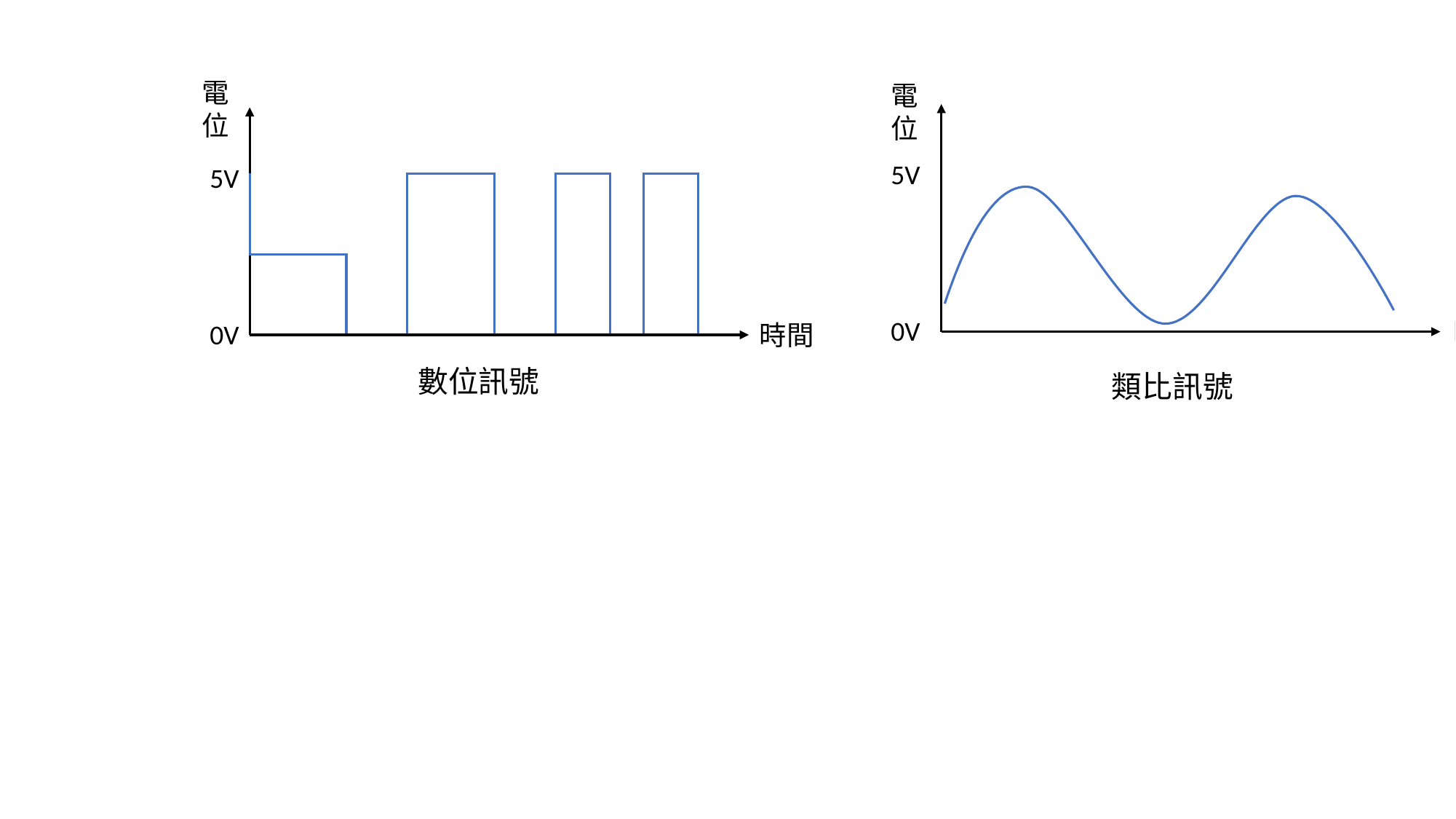

電位
電位
5V
5V

0V
時間
0V
時間
數位訊號
類比訊號